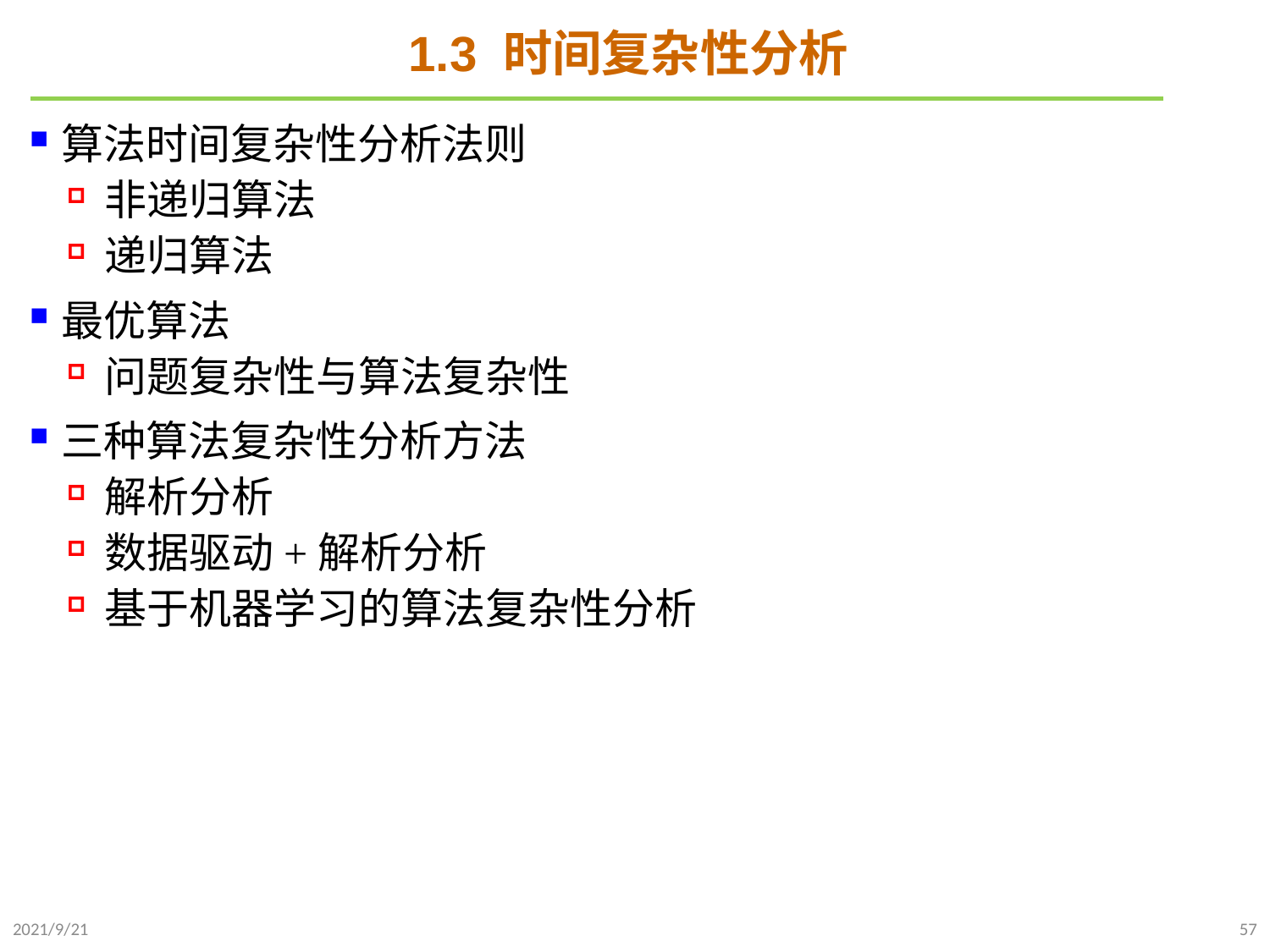

# 1.3 时间复杂性分析
算法时间复杂性分析法则
非递归算法
递归算法
最优算法
问题复杂性与算法复杂性
三种算法复杂性分析方法
解析分析
数据驱动+解析分析
基于机器学习的算法复杂性分析

2021/9/21
57